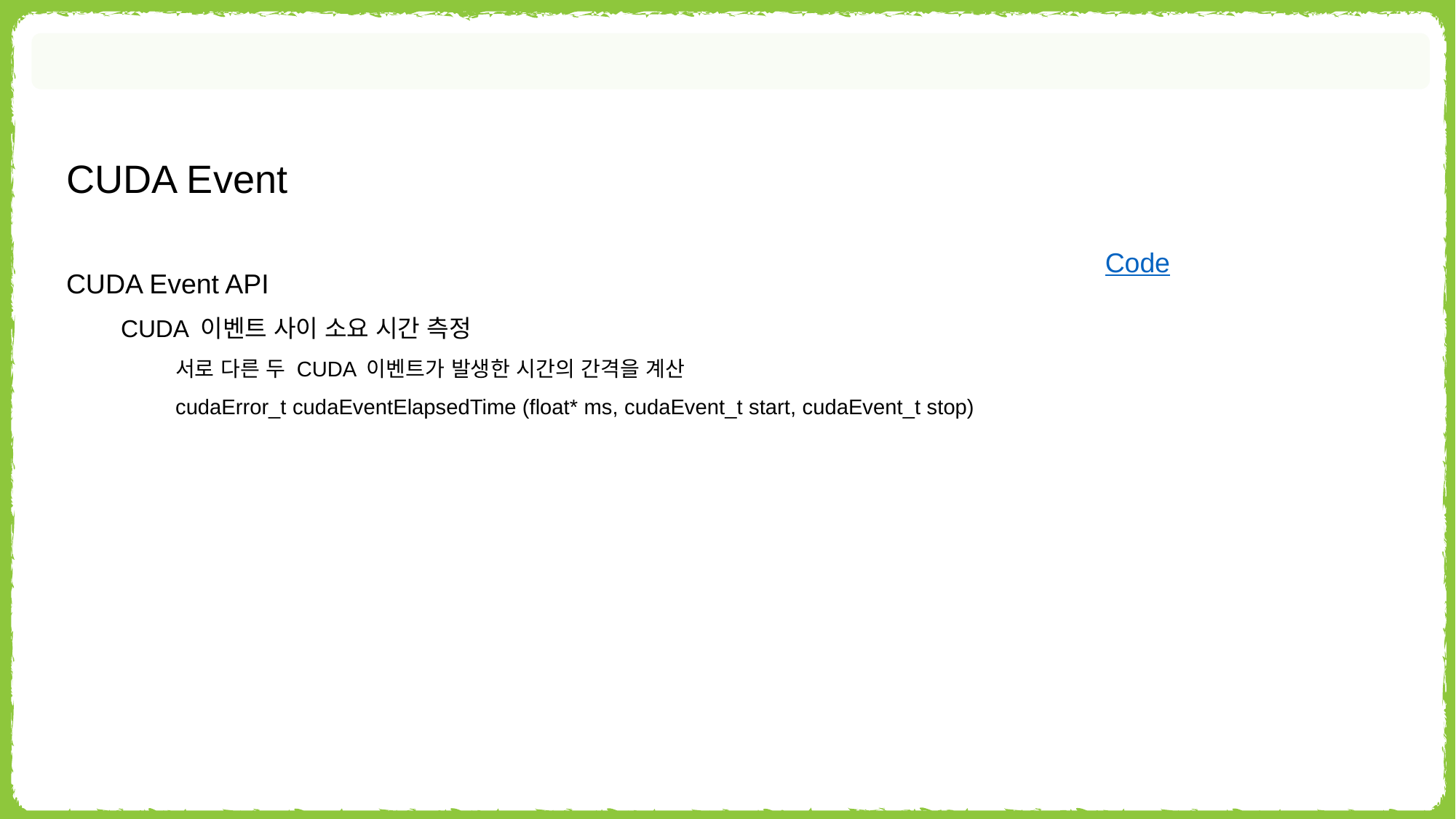

CUDA Event
Code
CUDA Event API
CUDA 이벤트 사이 소요 시간 측정
서로 다른 두 CUDA 이벤트가 발생한 시간의 간격을 계산
cudaError_t cudaEventElapsedTime (float* ms, cudaEvent_t start, cudaEvent_t stop)